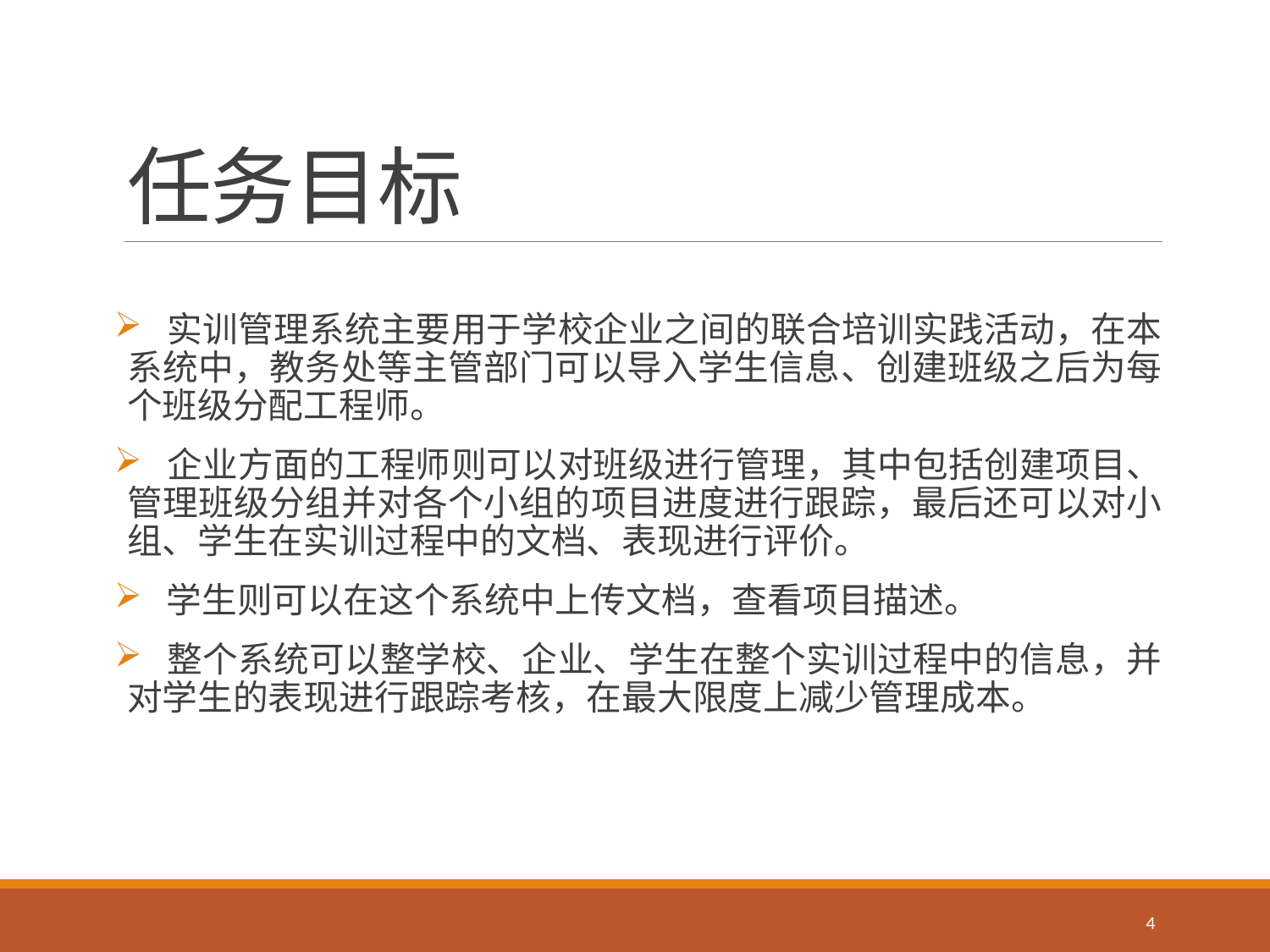

# 任务目标
  实训管理系统主要用于学校企业之间的联合培训实践活动，在本系统中，教务处等主管部门可以导入学生信息、创建班级之后为每个班级分配工程师。
  企业方面的工程师则可以对班级进行管理，其中包括创建项目、管理班级分组并对各个小组的项目进度进行跟踪，最后还可以对小组、学生在实训过程中的文档、表现进行评价。
  学生则可以在这个系统中上传文档，查看项目描述。
  整个系统可以整学校、企业、学生在整个实训过程中的信息，并对学生的表现进行跟踪考核，在最大限度上减少管理成本。
4